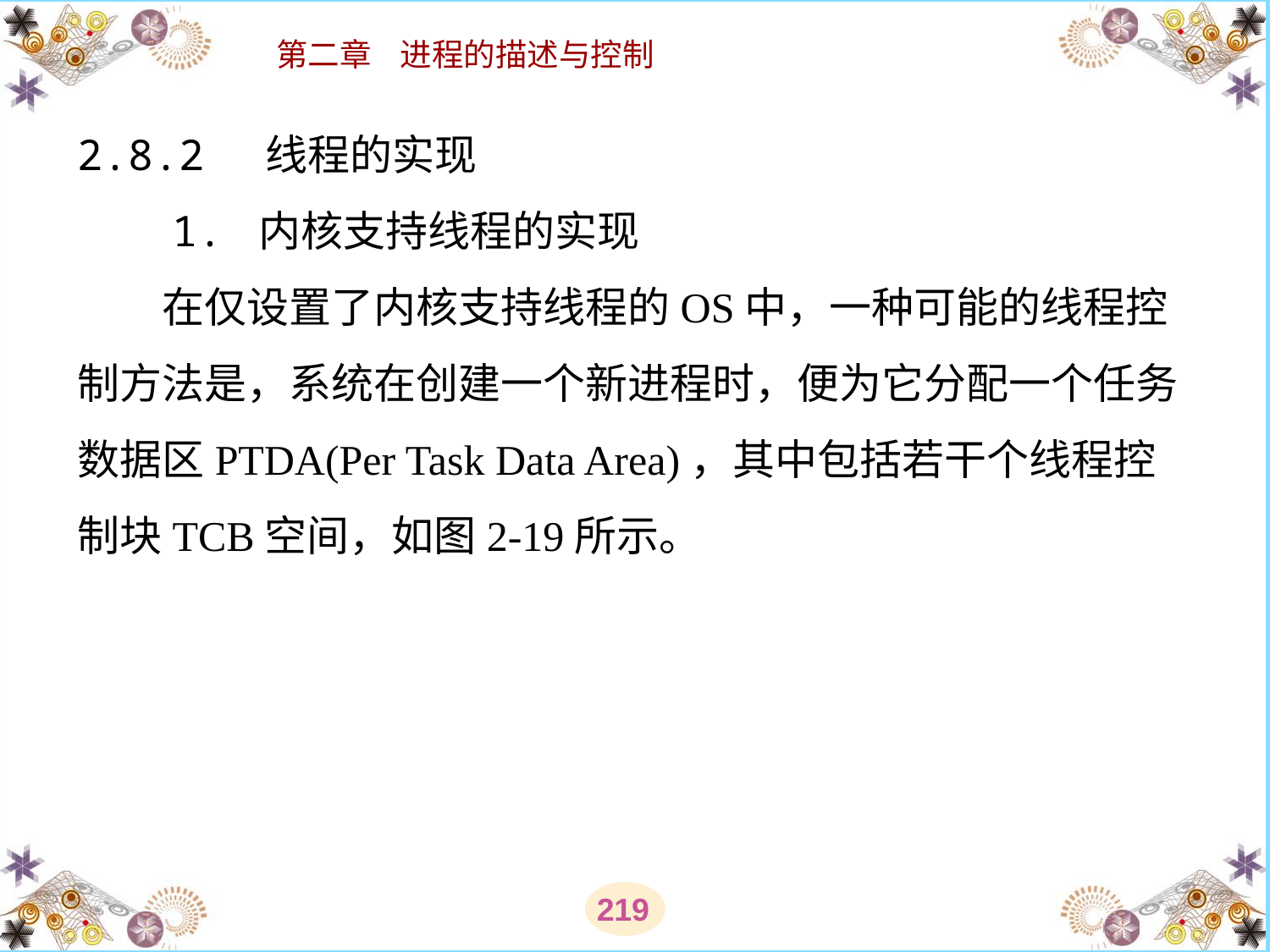

# 2.8.2  线程的实现 　　1. 内核支持线程的实现 　　在仅设置了内核支持线程的OS中，一种可能的线程控制方法是，系统在创建一个新进程时，便为它分配一个任务数据区PTDA(Per Task Data Area)，其中包括若干个线程控制块TCB空间，如图2-19所示。